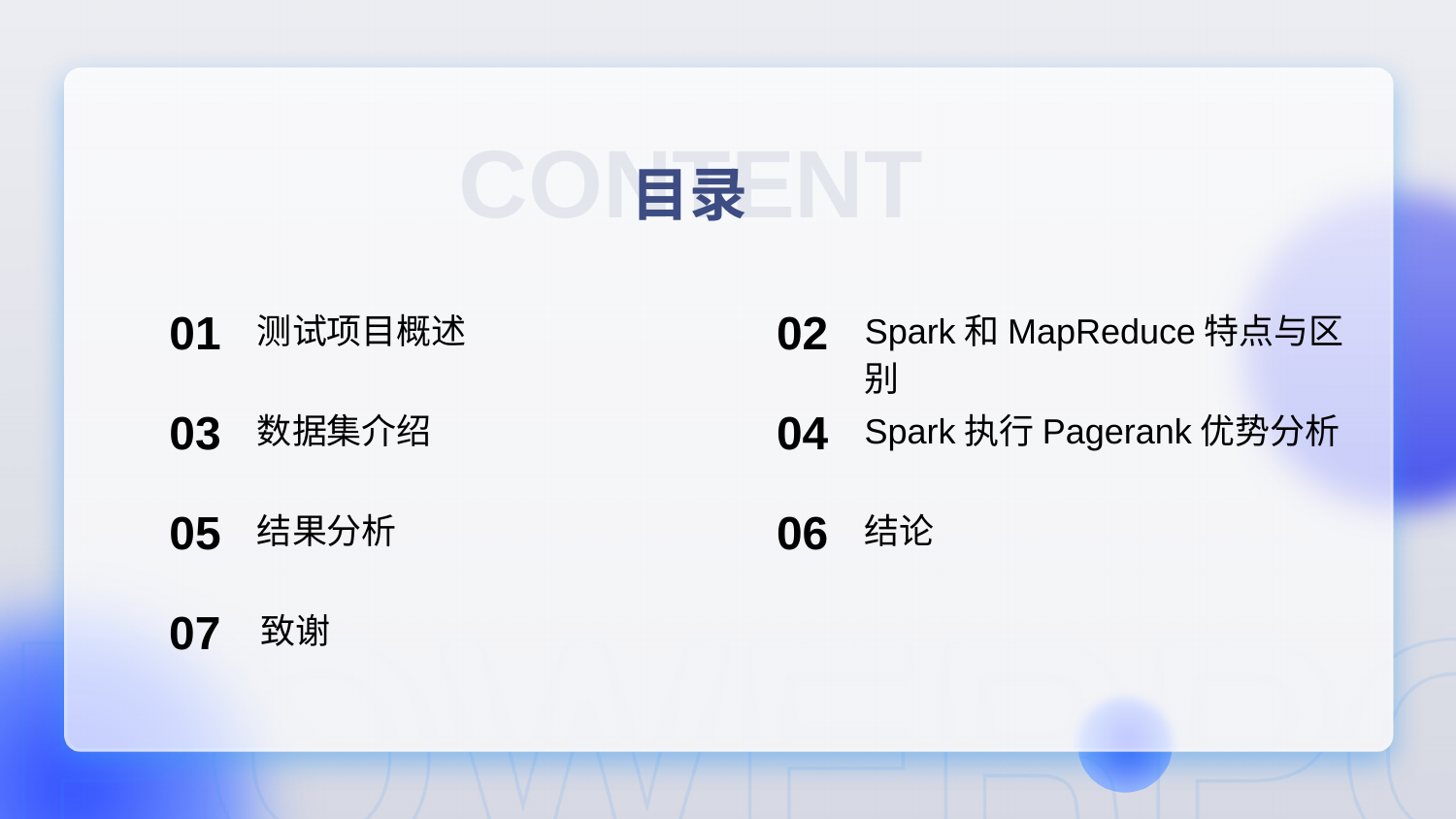

CONTENT
目录
01
02
测试项目概述
Spark和MapReduce特点与区别
03
04
数据集介绍
Spark执行Pagerank优势分析
05
06
结果分析
结论
07
致谢